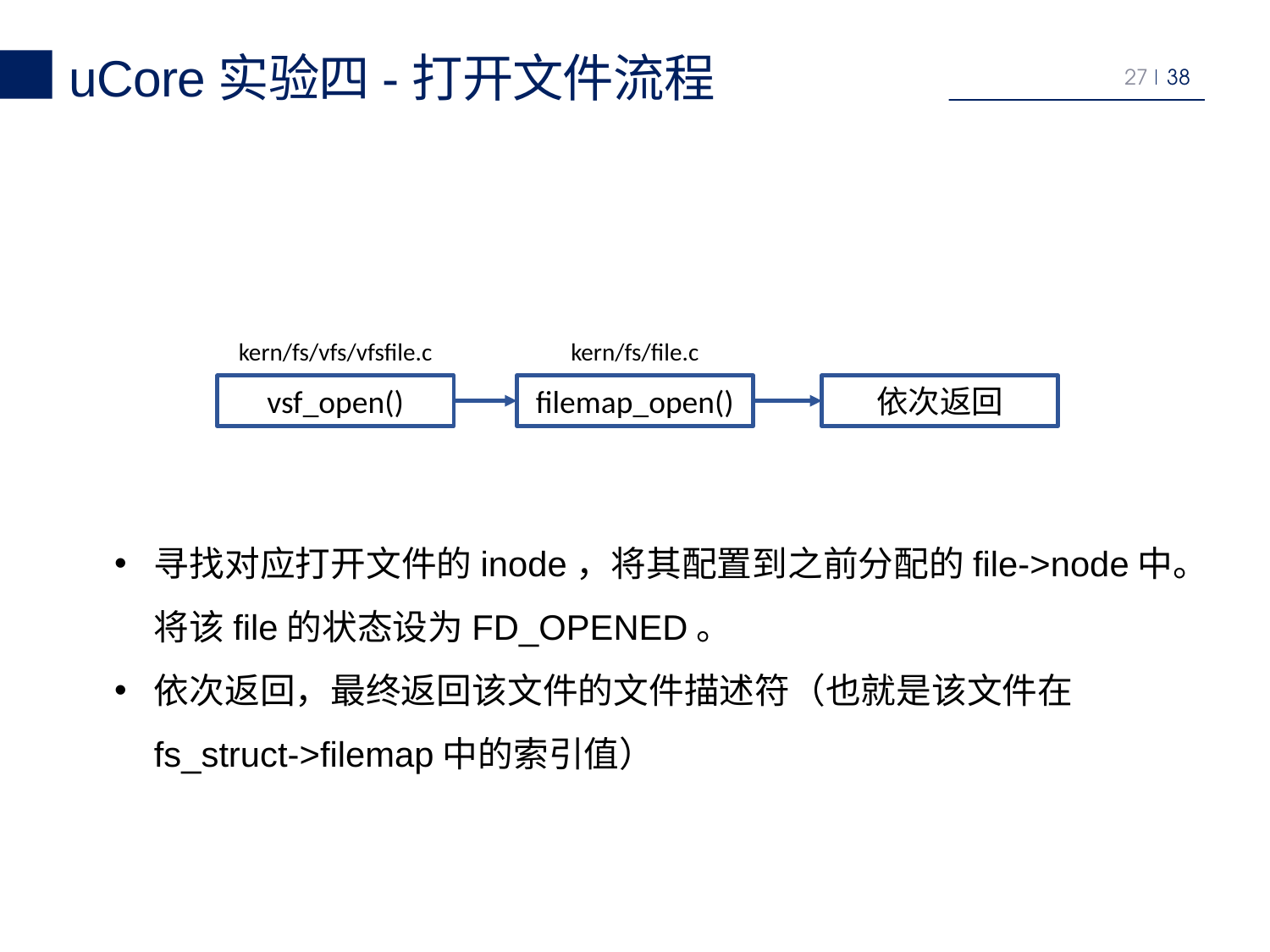

uCore实验四-打开文件流程

27
kern/fs/vfs/vfsfile.c
vsf_open()
kern/fs/file.c
filemap_open()
依次返回
寻找对应打开文件的inode，将其配置到之前分配的file->node中。将该file的状态设为FD_OPENED。
依次返回，最终返回该文件的文件描述符（也就是该文件在fs_struct->filemap中的索引值）